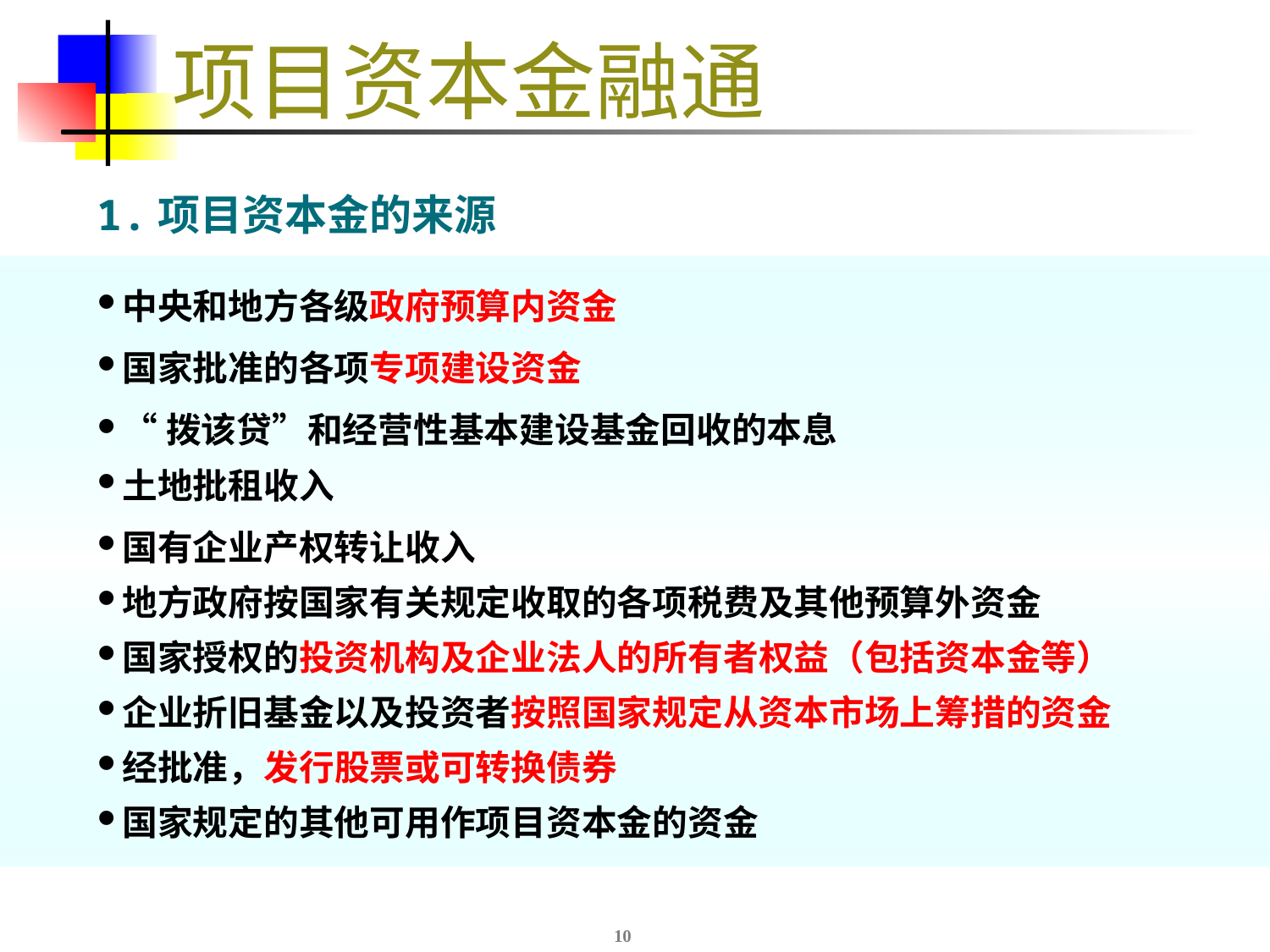

# 项目资本金融通
1.项目资本金的来源

中央和地方各级政府预算内资金
国家批准的各项专项建设资金
“拨该贷”和经营性基本建设基金回收的本息
土地批租收入
国有企业产权转让收入
地方政府按国家有关规定收取的各项税费及其他预算外资金
国家授权的投资机构及企业法人的所有者权益（包括资本金等）
企业折旧基金以及投资者按照国家规定从资本市场上筹措的资金
经批准，发行股票或可转换债券
国家规定的其他可用作项目资本金的资金
10